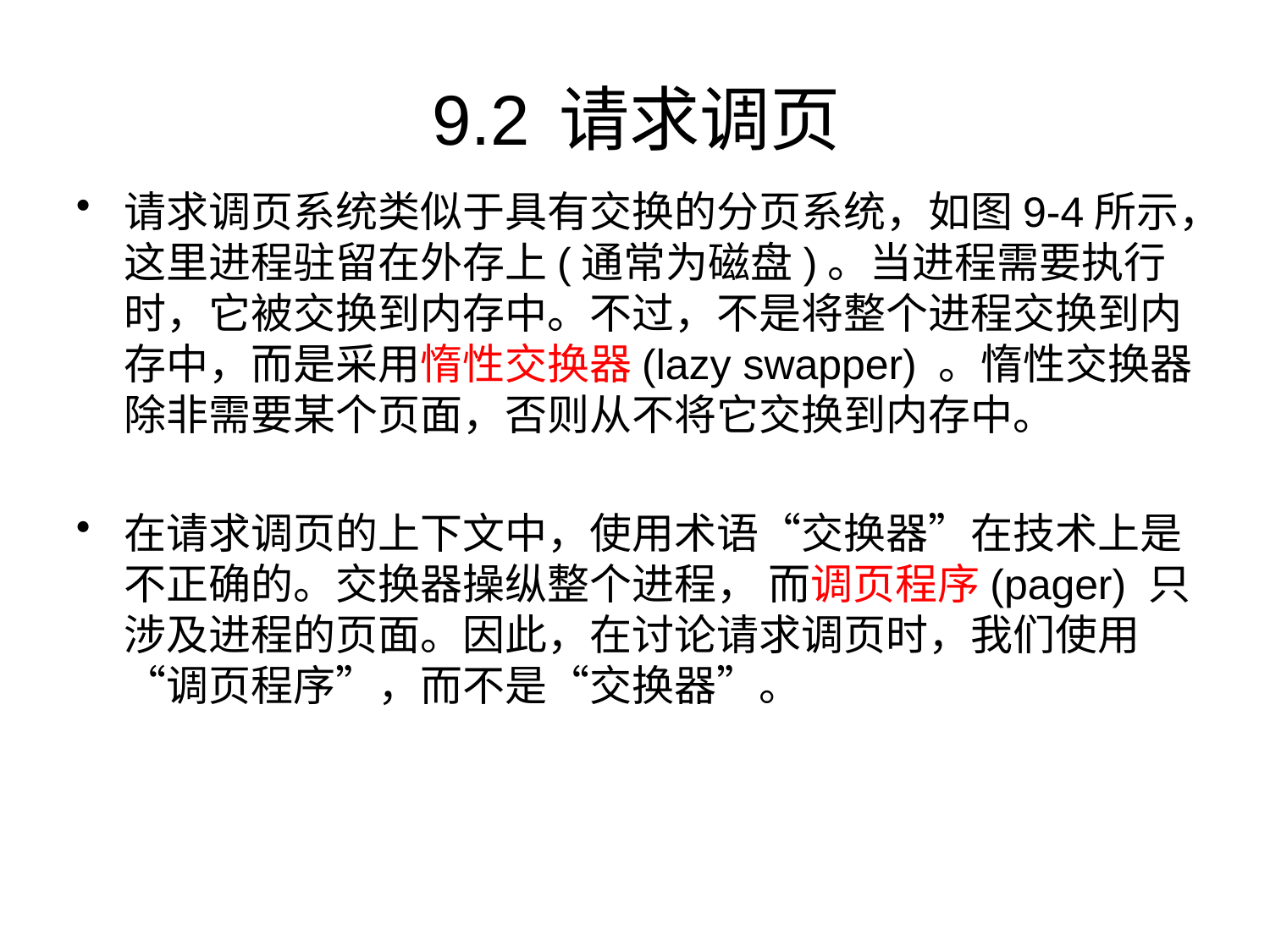

# 9.2	请求调页
请求调页系统类似于具有交换的分页系统，如图9-4所示，这里进程驻留在外存上(通常为磁盘)。当进程需要执行时，它被交换到内存中。不过，不是将整个进程交换到内存中，而是采用惰性交换器(lazy swapper) 。惰性交换器除非需要某个页面，否则从不将它交换到内存中。

在请求调页的上下文中，使用术语“交换器”在技术上是不正确的。交换器操纵整个进程， 而调页程序(pager) 只涉及进程的页面。因此，在讨论请求调页时，我们使用“调页程序”，而不是“交换器”。